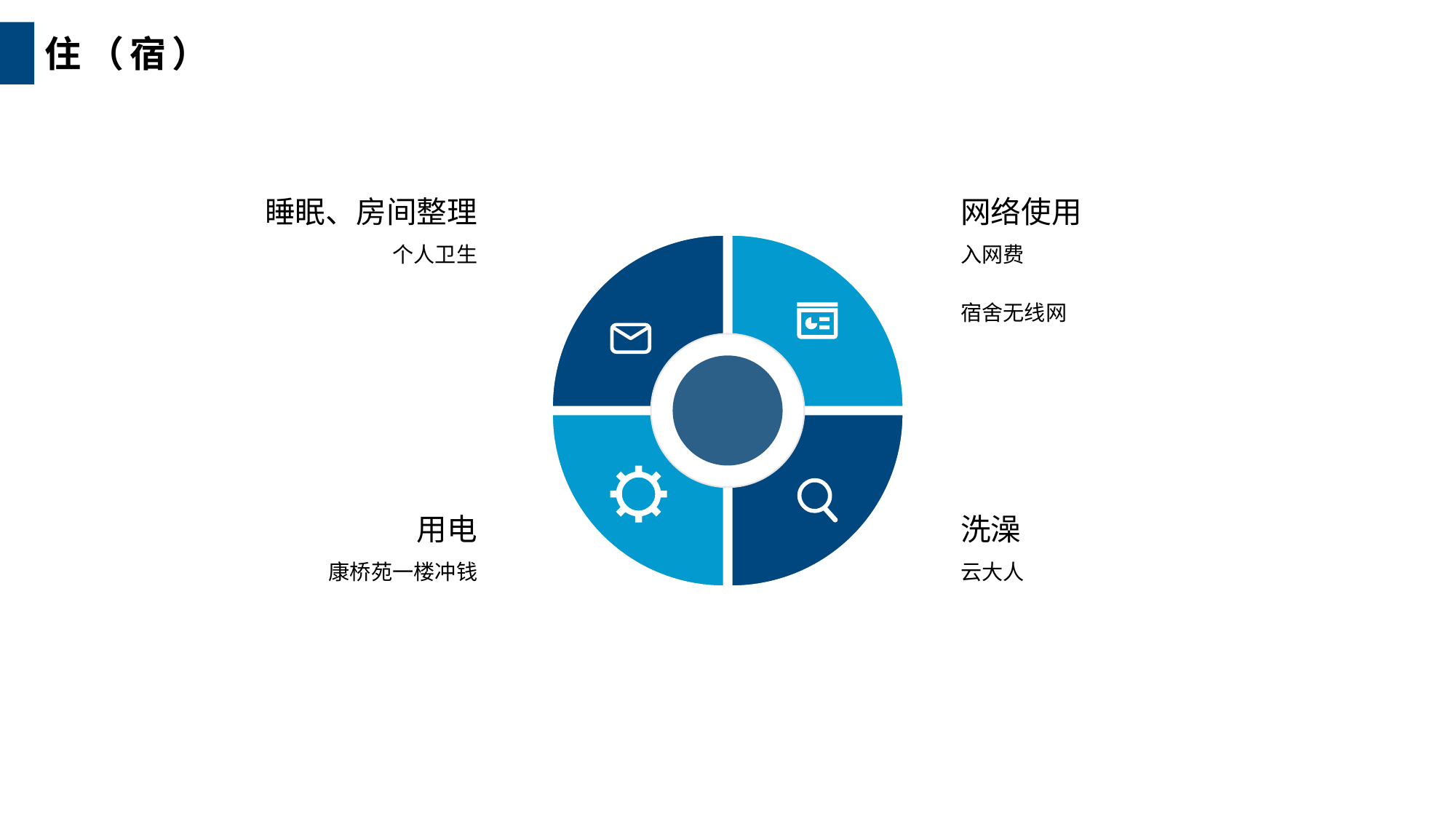

住（宿）
睡眠、房间整理
网络使用
个人卫生
入网费
宿舍无线网

用电
洗澡
康桥苑一楼冲钱
云大人